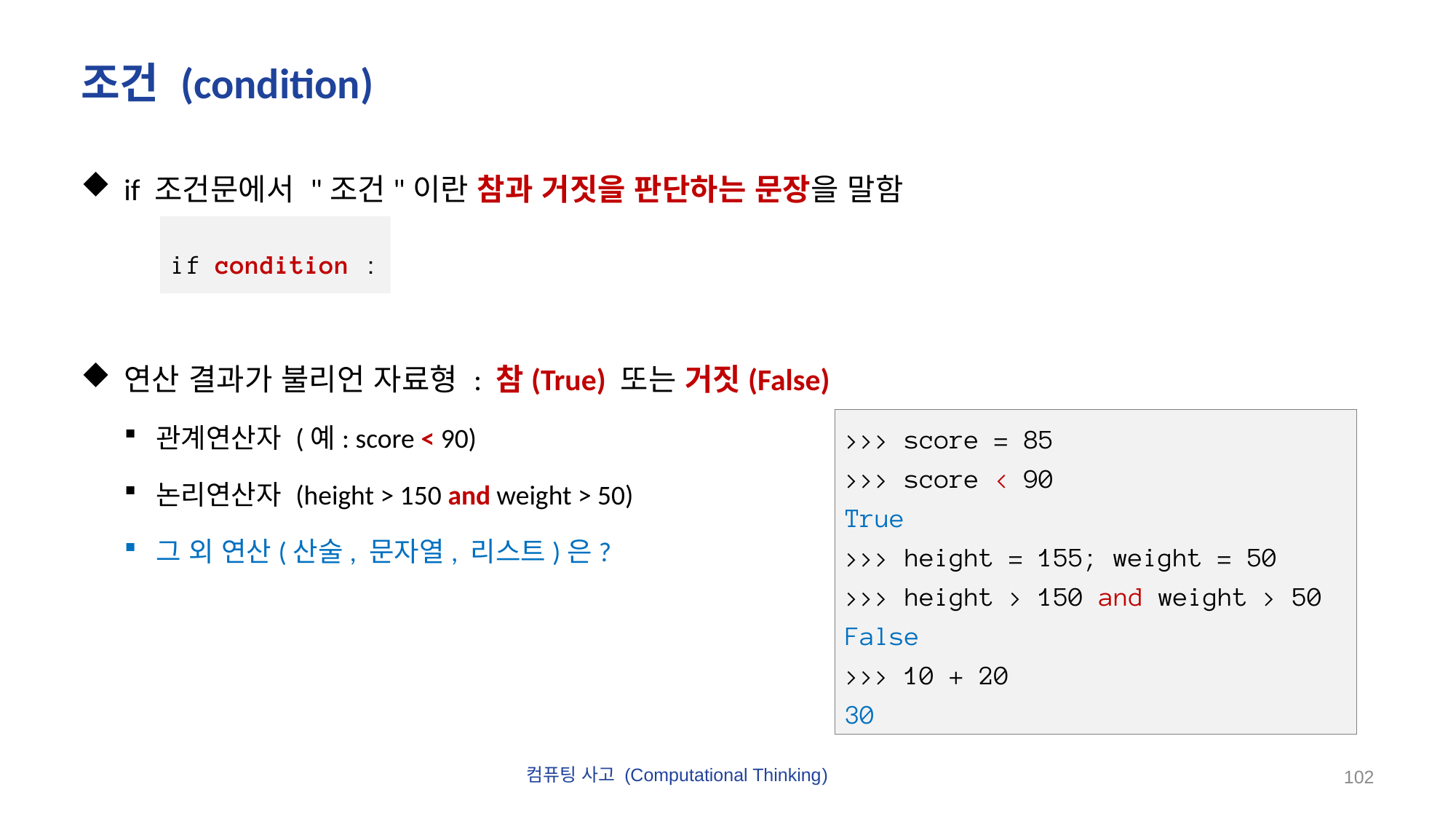

# 조건 (condition)
if 조건문에서 "조건"이란 참과 거짓을 판단하는 문장을 말함

연산 결과가 불리언 자료형 : 참(True) 또는 거짓(False)
관계연산자 (예: score < 90)
논리연산자 (height > 150 and weight > 50)
그 외 연산(산술, 문자열, 리스트)은?
if condition :
>>> score = 85
>>> score < 90
True
>>> height = 155; weight = 50
>>> height > 150 and weight > 50
False
>>> 10 + 20
30